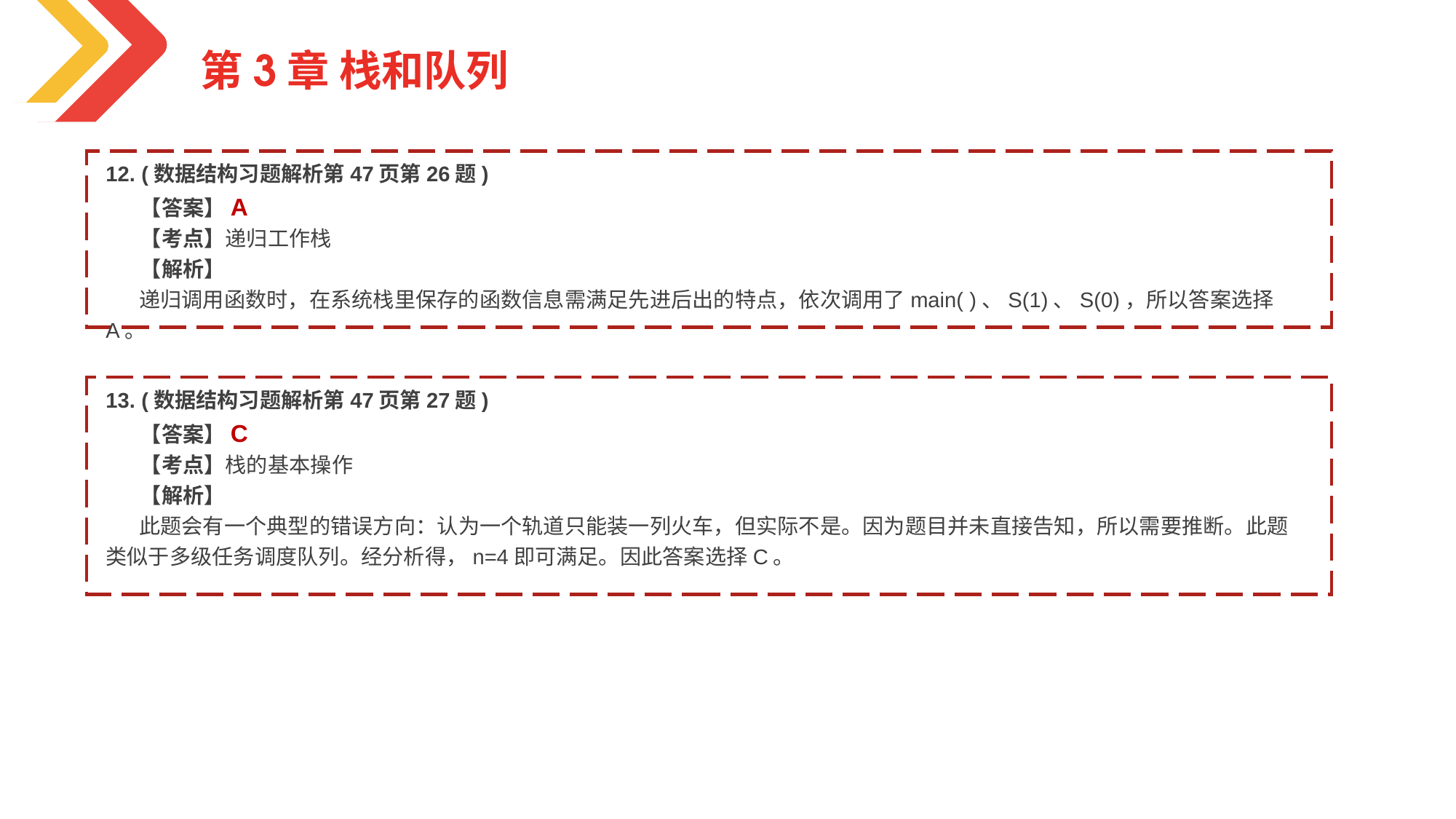

第3章 栈和队列

12. (数据结构习题解析第47页第26题)
      【答案】A
      【考点】递归工作栈
      【解析】
      递归调用函数时，在系统栈里保存的函数信息需满足先进后出的特点，依次调用了main( )、S(1)、S(0)，所以答案选择A。

13. (数据结构习题解析第47页第27题)
      【答案】C
      【考点】栈的基本操作
      【解析】
      此题会有一个典型的错误方向：认为一个轨道只能装一列火车，但实际不是。因为题目并未直接告知，所以需要推断。此题类似于多级任务调度队列。经分析得，n=4即可满足。因此答案选择C。